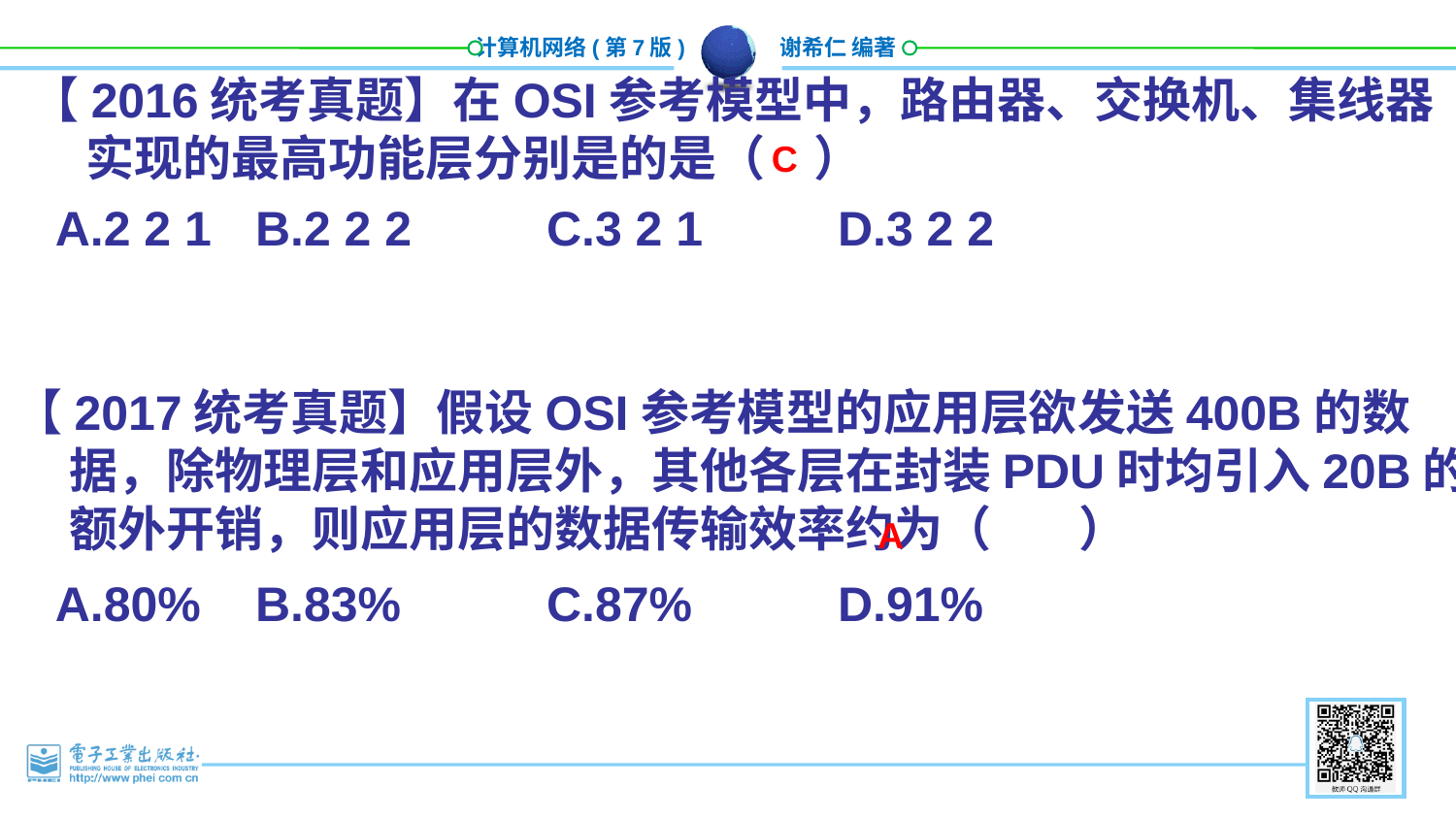

【2016统考真题】在OSI参考模型中，路由器、交换机、集线器实现的最高功能层分别是的是（ 	）
C
A.2 2 1   	B.2 2 2  	C.3 2 1	D.3 2 2

【2017统考真题】假设OSI参考模型的应用层欲发送400B的数据，除物理层和应用层外，其他各层在封装PDU时均引入20B的额外开销，则应用层的数据传输效率约为（        ）
A
A.80%	B.83%  	C.87%   	D.91%